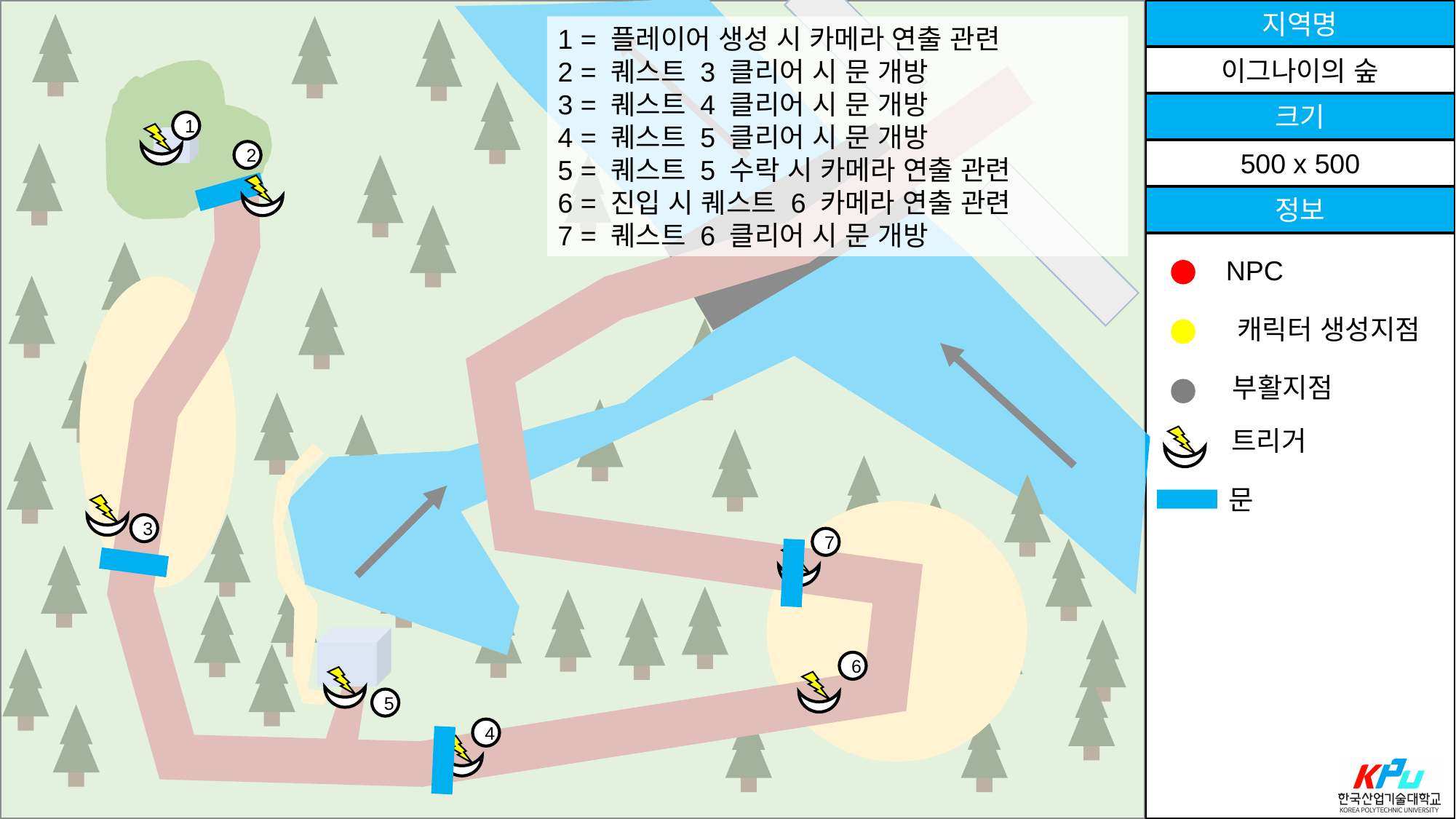

지역명

1 = 플레이어 생성 시 카메라 연출 관련
2 = 퀘스트 3 클리어 시 문 개방
3 = 퀘스트 4 클리어 시 문 개방
4 = 퀘스트 5 클리어 시 문 개방
5 = 퀘스트 5 수락 시 카메라 연출 관련
6 = 진입 시 퀘스트 6 카메라 연출 관련
7 = 퀘스트 6 클리어 시 문 개방

이그나이의 숲

크기
1

500 x 500
2

정보

NPC

캐릭터 생성지점

부활지점

트리거

문

3
7

6

5

4